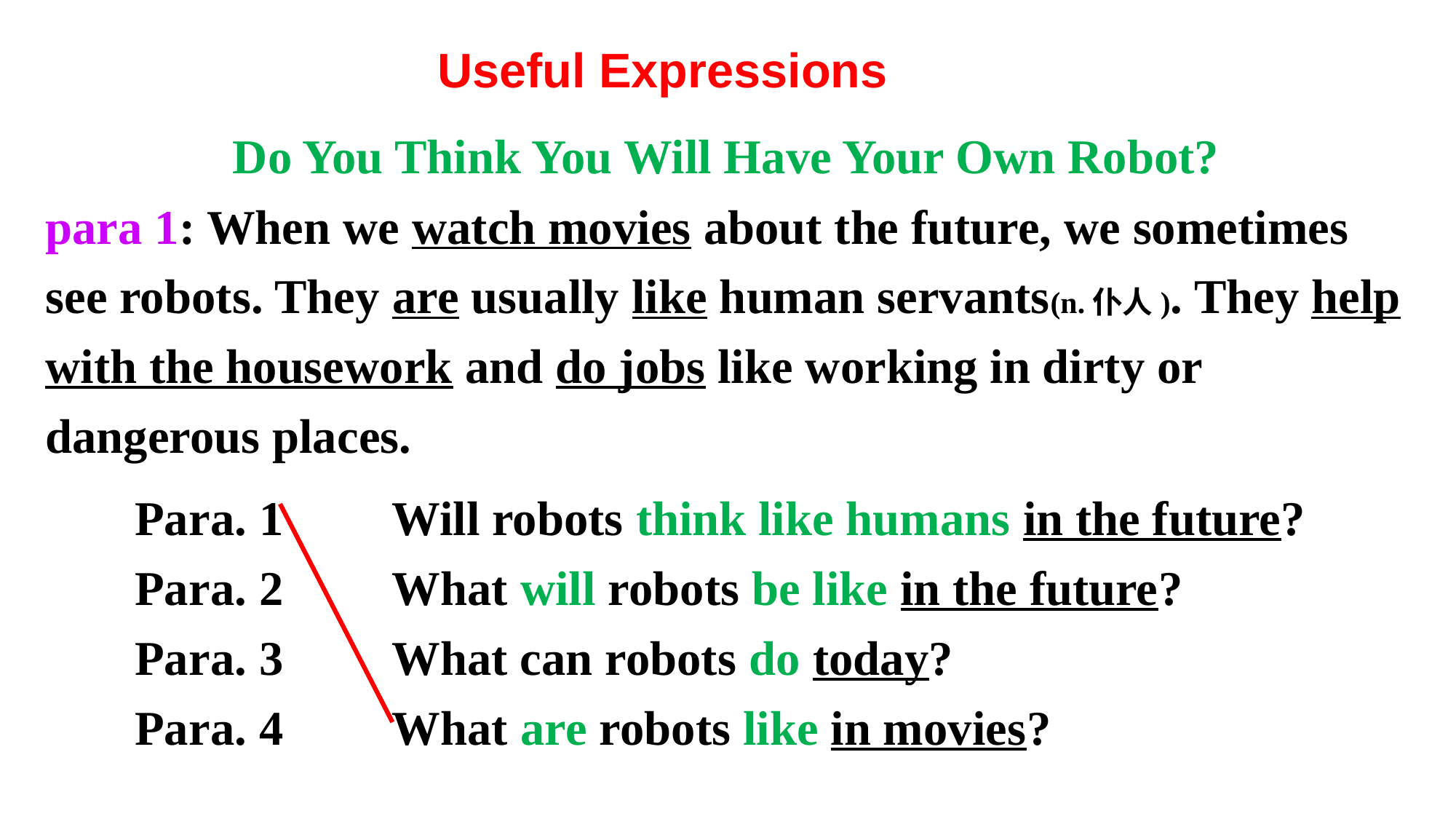

Useful Expressions
Do You Think You Will Have Your Own Robot?
para 1: When we watch movies about the future, we sometimes see robots. They are usually like human servants(n.仆人). They help with the housework and do jobs like working in dirty or dangerous places.
Para. 1         Will robots think like humans in the future?
Para. 2         What will robots be like in the future?
Para. 3         What can robots do today?
Para. 4         What are robots like in movies?